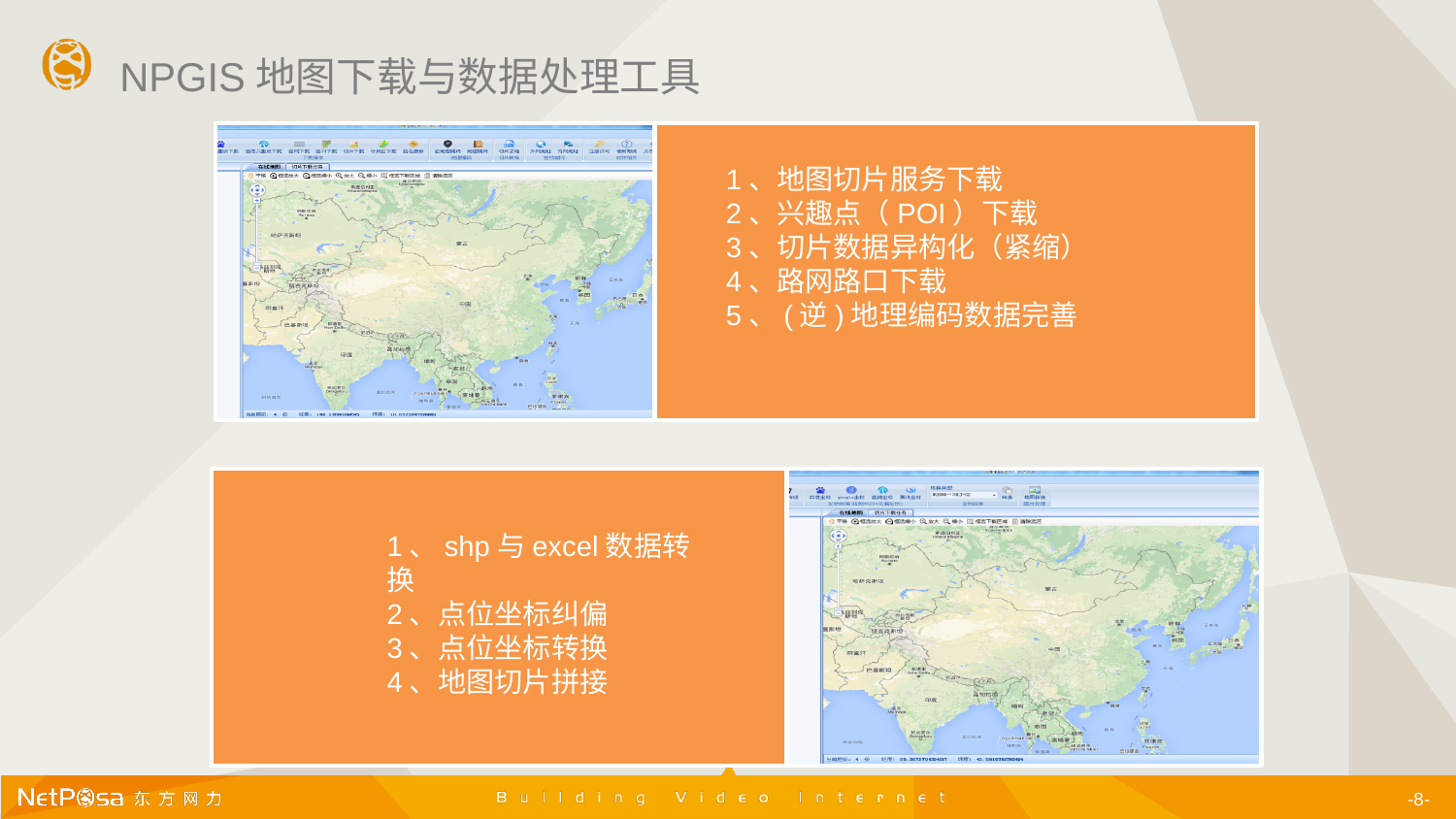

NPGIS地图下载与数据处理工具

1、地图切片服务下载
2、兴趣点（POI）下载
3、切片数据异构化（紧缩）
4、路网路口下载
5、(逆)地理编码数据完善

1、shp与excel数据转换
2、点位坐标纠偏
3、点位坐标转换
4、地图切片拼接